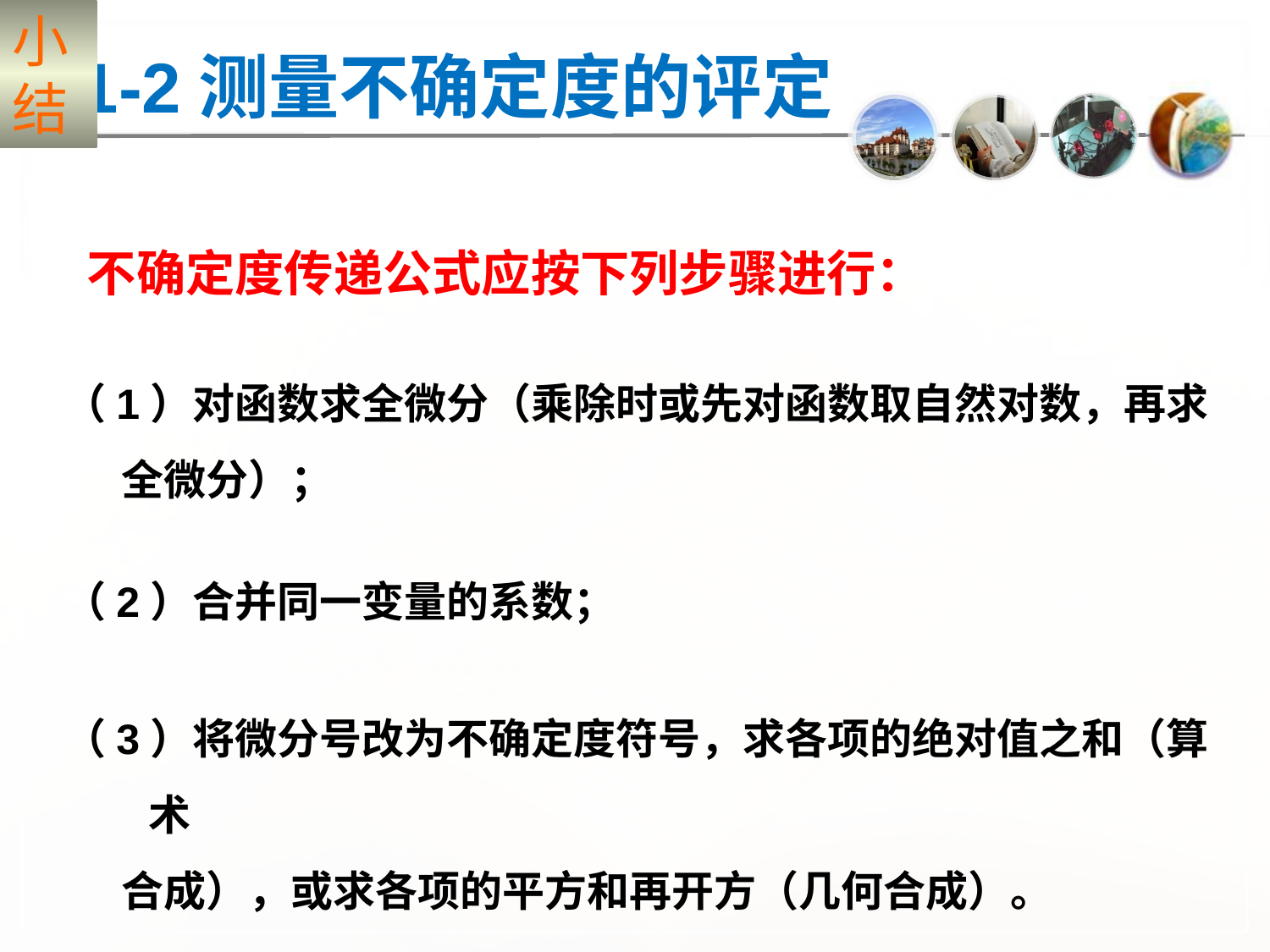

小
结
§1-2测量不确定度的评定
 不确定度传递公式应按下列步骤进行：

（1）对函数求全微分（乘除时或先对函数取自然对数，再求
     全微分）；

（2）合并同一变量的系数；

（3）将微分号改为不确定度符号，求各项的绝对值之和（算术
     合成），或求各项的平方和再开方（几何合成）。